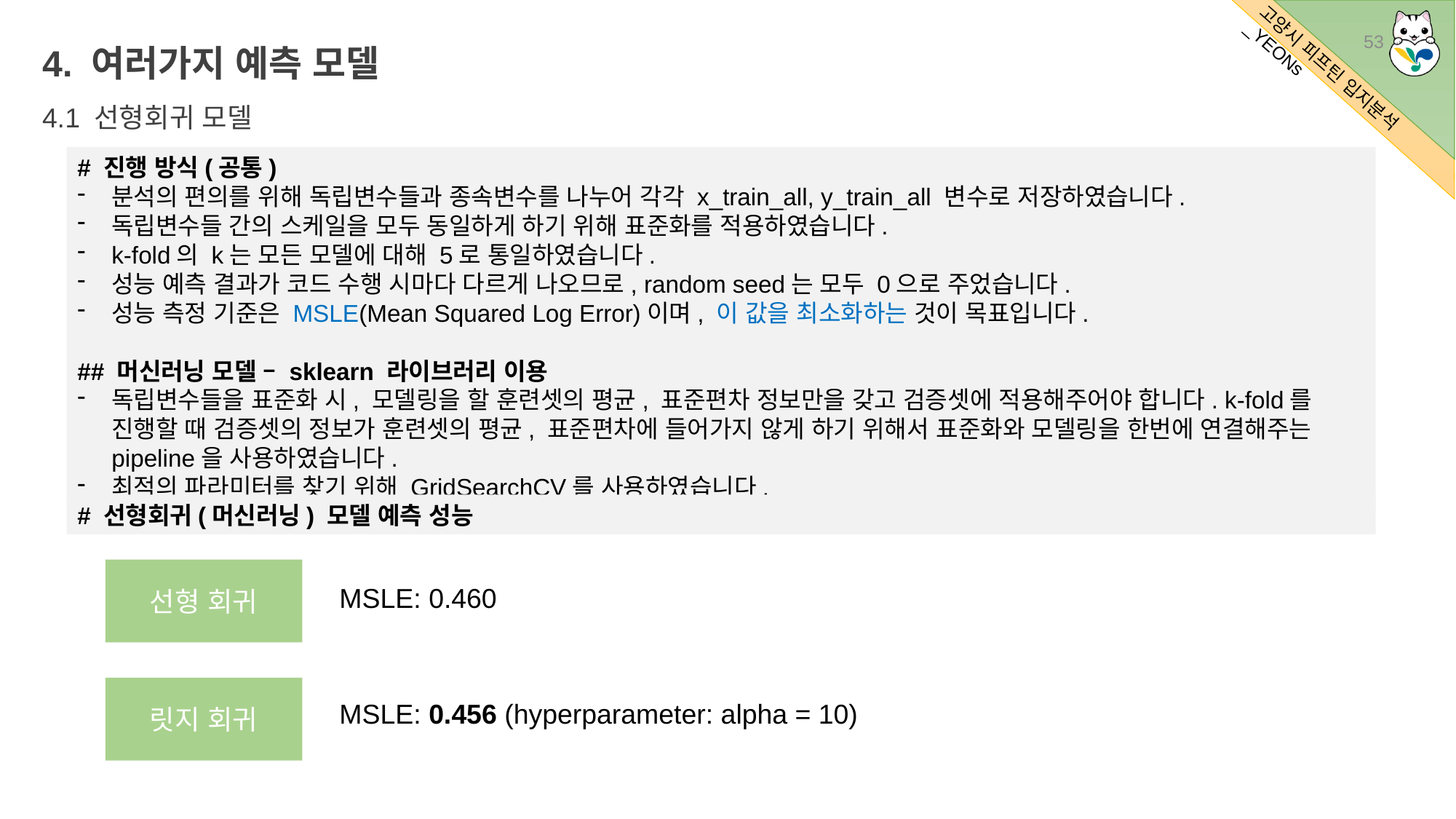

4. 여러가지 예측 모델
4.1 선형회귀 모델
53
# 진행 방식(공통)
분석의 편의를 위해 독립변수들과 종속변수를 나누어 각각 x_train_all, y_train_all 변수로 저장하였습니다.
독립변수들 간의 스케일을 모두 동일하게 하기 위해 표준화를 적용하였습니다.
k-fold의 k는 모든 모델에 대해 5로 통일하였습니다.
성능 예측 결과가 코드 수행 시마다 다르게 나오므로, random seed는 모두 0으로 주었습니다.
성능 측정 기준은 MSLE(Mean Squared Log Error)이며, 이 값을 최소화하는 것이 목표입니다.

## 머신러닝 모델 – sklearn 라이브러리 이용
독립변수들을 표준화 시, 모델링을 할 훈련셋의 평균, 표준편차 정보만을 갖고 검증셋에 적용해주어야 합니다. k-fold를 진행할 때 검증셋의 정보가 훈련셋의 평균, 표준편차에 들어가지 않게 하기 위해서 표준화와 모델링을 한번에 연결해주는 pipeline을 사용하였습니다.
최적의 파라미터를 찾기 위해 GridSearchCV를 사용하였습니다.
# 선형회귀(머신러닝) 모델 예측 성능
선형 회귀
MSLE: 0.460
릿지 회귀
MSLE: 0.456 (hyperparameter: alpha = 10)